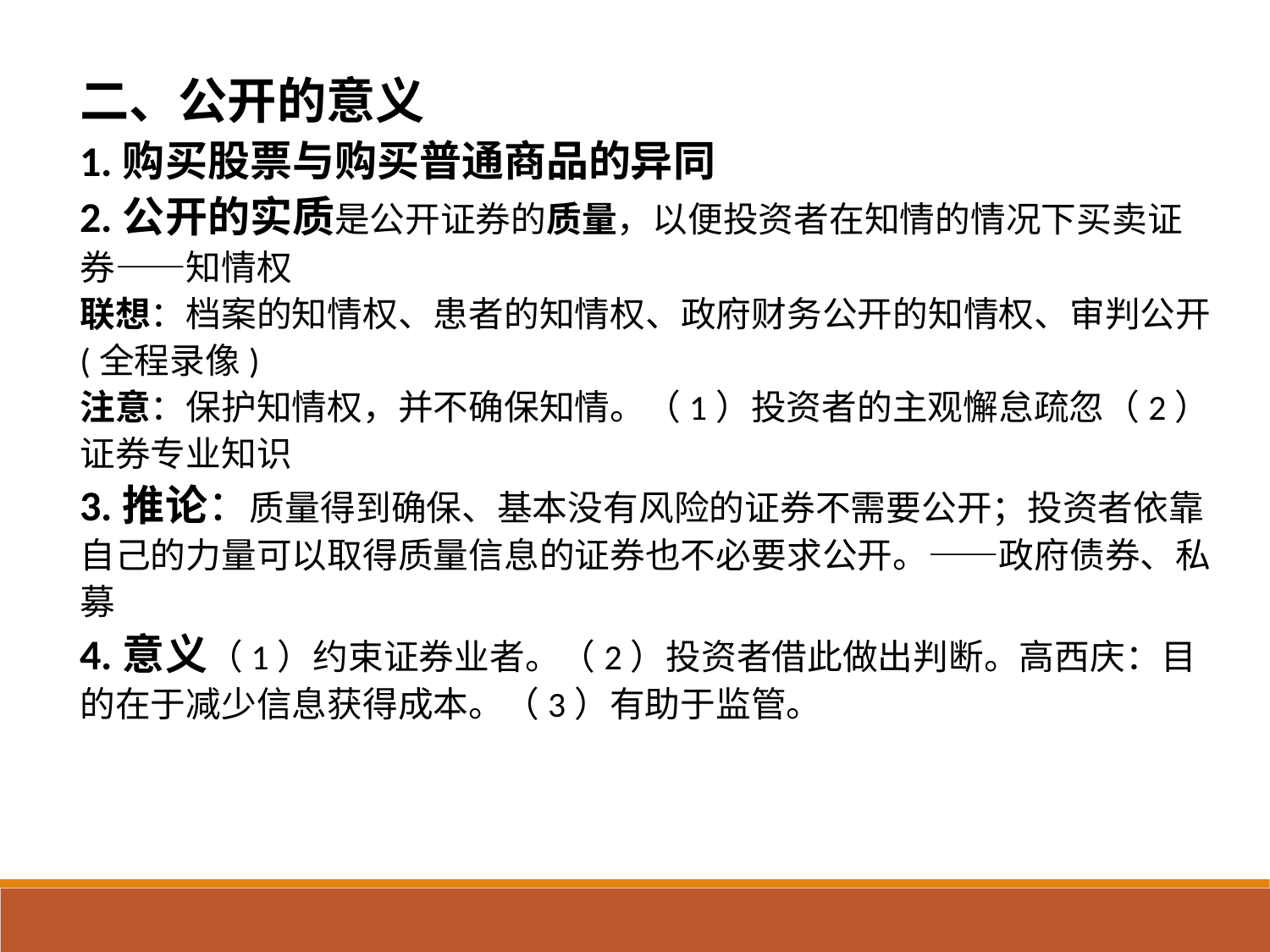

二、公开的意义
1.购买股票与购买普通商品的异同
2.公开的实质是公开证券的质量，以便投资者在知情的情况下买卖证券——知情权
联想：档案的知情权、患者的知情权、政府财务公开的知情权、审判公开(全程录像)
注意：保护知情权，并不确保知情。（1）投资者的主观懈怠疏忽（2）证券专业知识
3.推论：质量得到确保、基本没有风险的证券不需要公开；投资者依靠自己的力量可以取得质量信息的证券也不必要求公开。——政府债券、私募
4.意义（1）约束证券业者。（2）投资者借此做出判断。高西庆：目的在于减少信息获得成本。（3）有助于监管。